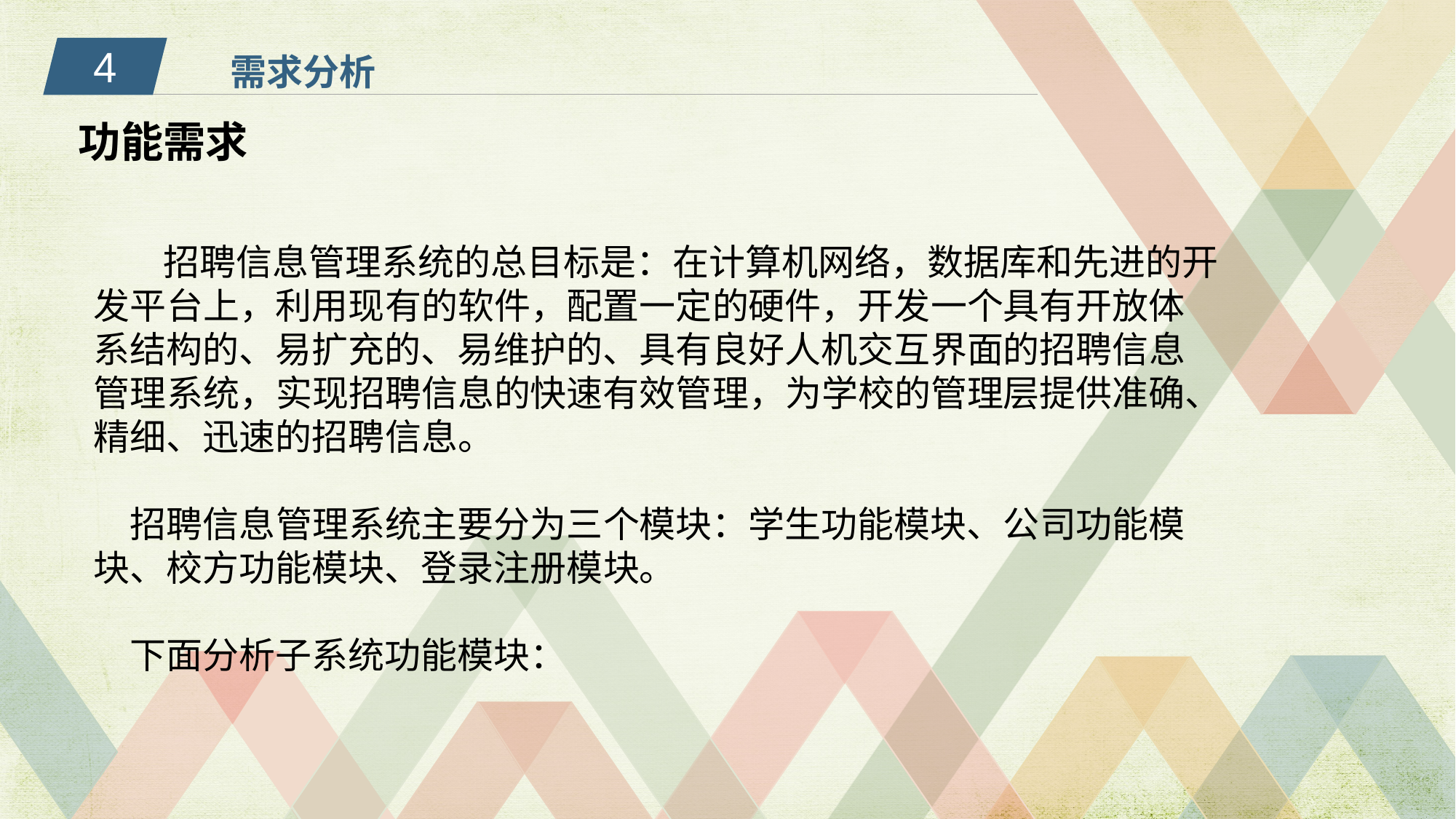

4

需求分析
功能需求

   招聘信息管理系统的总目标是：在计算机网络，数据库和先进的开发平台上，利用现有的软件，配置一定的硬件，开发一个具有开放体系结构的、易扩充的、易维护的、具有良好人机交互界面的招聘信息管理系统，实现招聘信息的快速有效管理，为学校的管理层提供准确、精细、迅速的招聘信息。

招聘信息管理系统主要分为三个模块：学生功能模块、公司功能模块、校方功能模块、登录注册模块。

下面分析子系统功能模块：